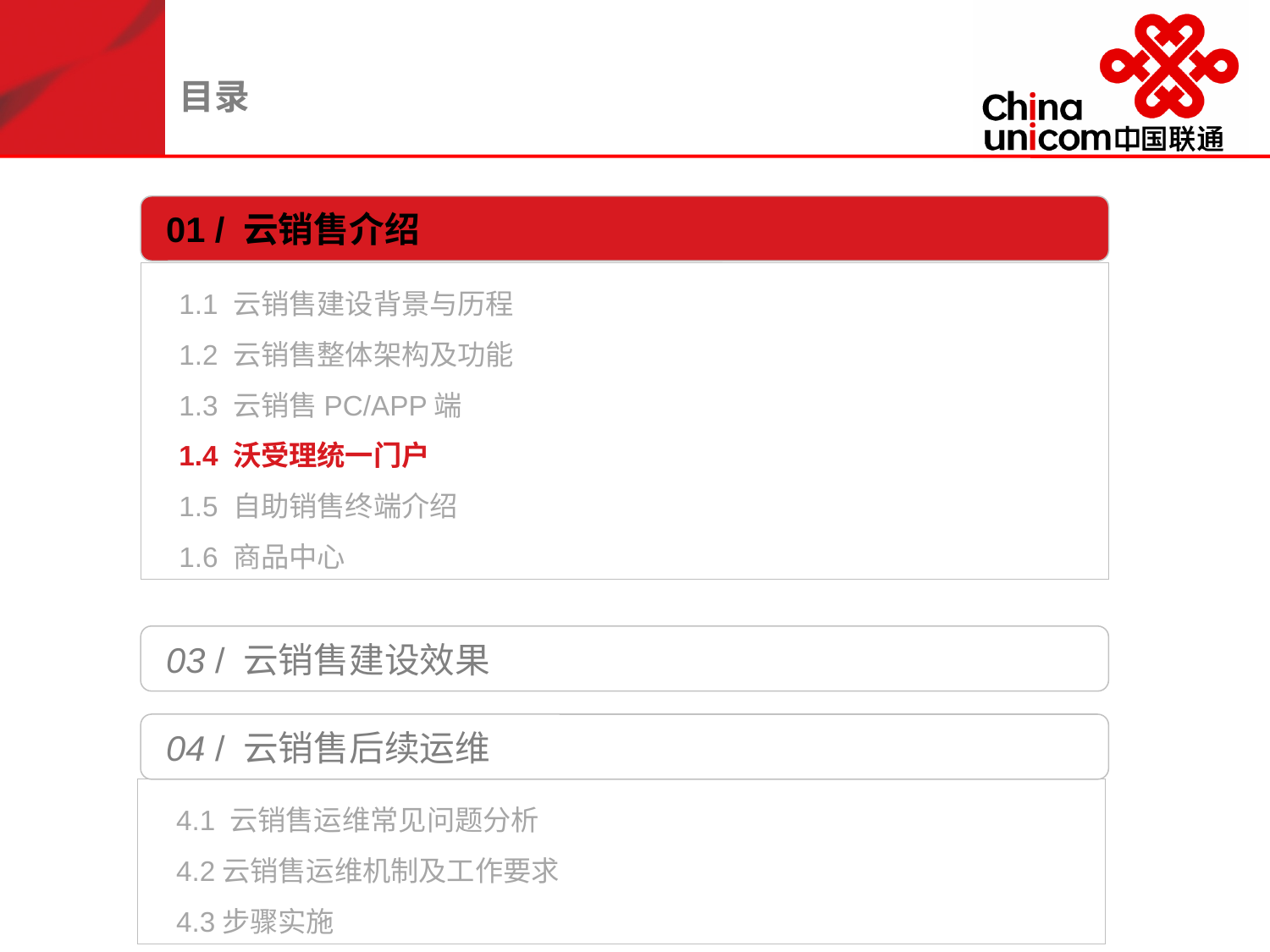

目录
 01 / 云销售介绍
1.1 云销售建设背景与历程
1.2 云销售整体架构及功能
1.3 云销售PC/APP端
1.4 沃受理统一门户
1.5 自助销售终端介绍
1.6 商品中心
 03 / 云销售建设效果
 04 / 云销售后续运维
4.1 云销售运维常见问题分析
4.2云销售运维机制及工作要求
4.3步骤实施